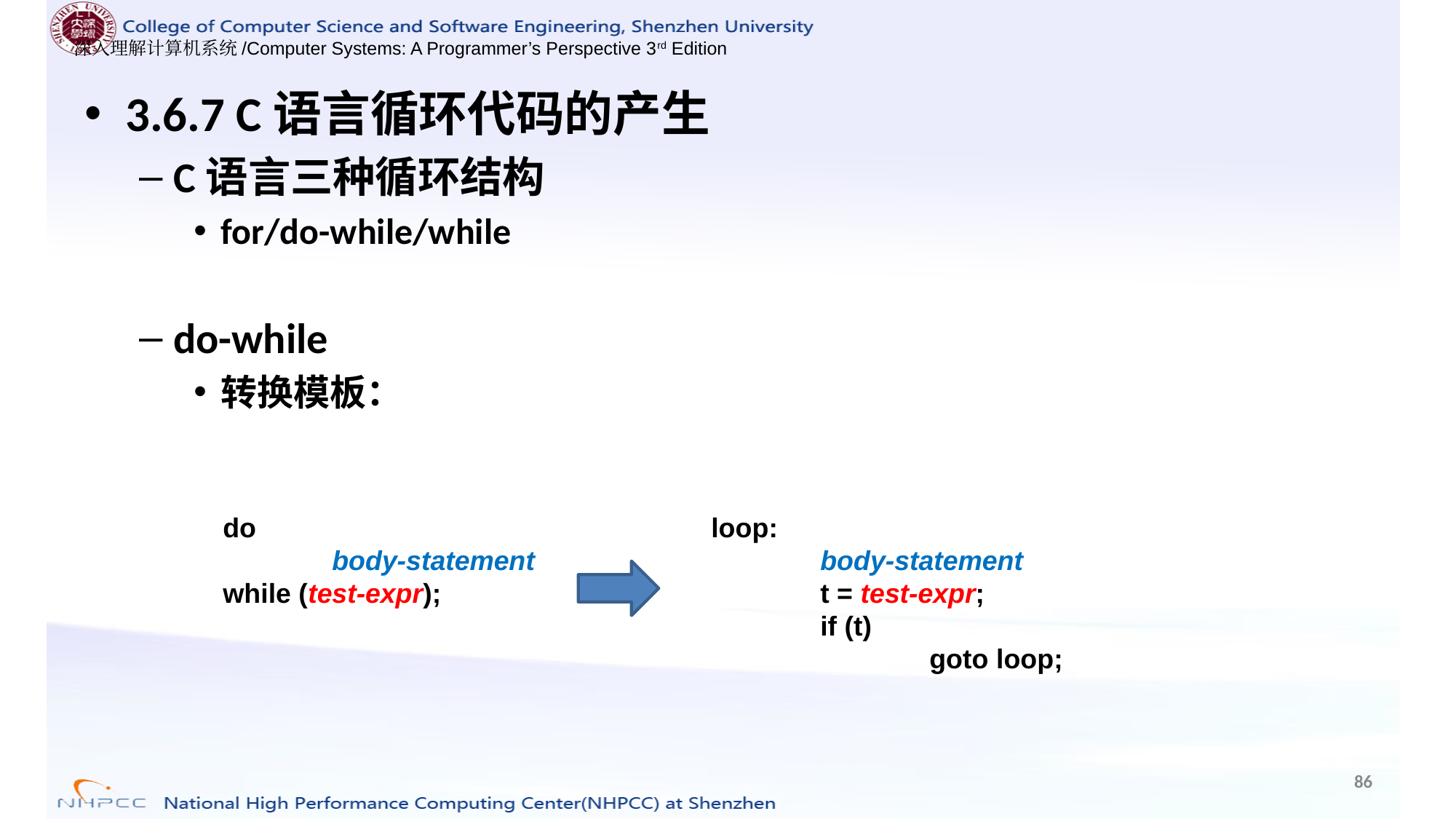

3.6.7 C语言循环代码的产生
C语言三种循环结构
for/do-while/while

do-while
转换模板：
do
	body-statement
while (test-expr);
loop:
	body-statement
	t = test-expr;
	if (t)
		goto loop;

86